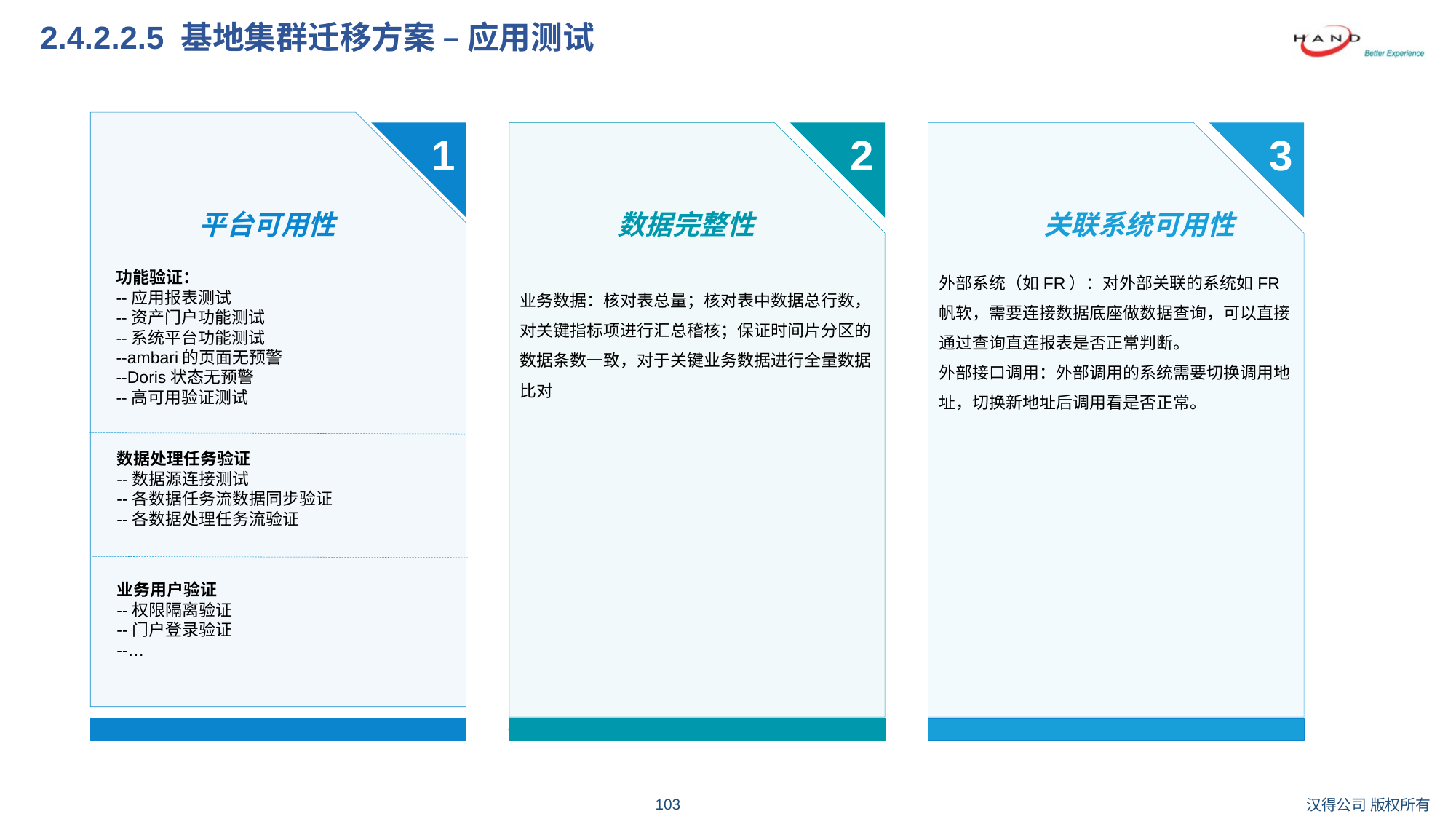

# 2.4.2.2.5 基地集群迁移方案 – 应用测试

1
平台可用性

2

数据完整性
业务数据：核对表总量；核对表中数据总行数，对关键指标项进行汇总稽核；保证时间片分区的数据条数一致，对于关键业务数据进行全量数据比对

3

关联系统可用性
外部系统（如FR）：对外部关联的系统如FR帆软，需要连接数据底座做数据查询，可以直接通过查询直连报表是否正常判断。
外部接口调用：外部调用的系统需要切换调用地址，切换新地址后调用看是否正常。

功能验证：
--应用报表测试
--资产门户功能测试
--系统平台功能测试
--ambari的页面无预警
--Doris状态无预警
--高可用验证测试

数据处理任务验证
--数据源连接测试
--各数据任务流数据同步验证
--各数据处理任务流验证

业务用户验证
--权限隔离验证
--门户登录验证
--…